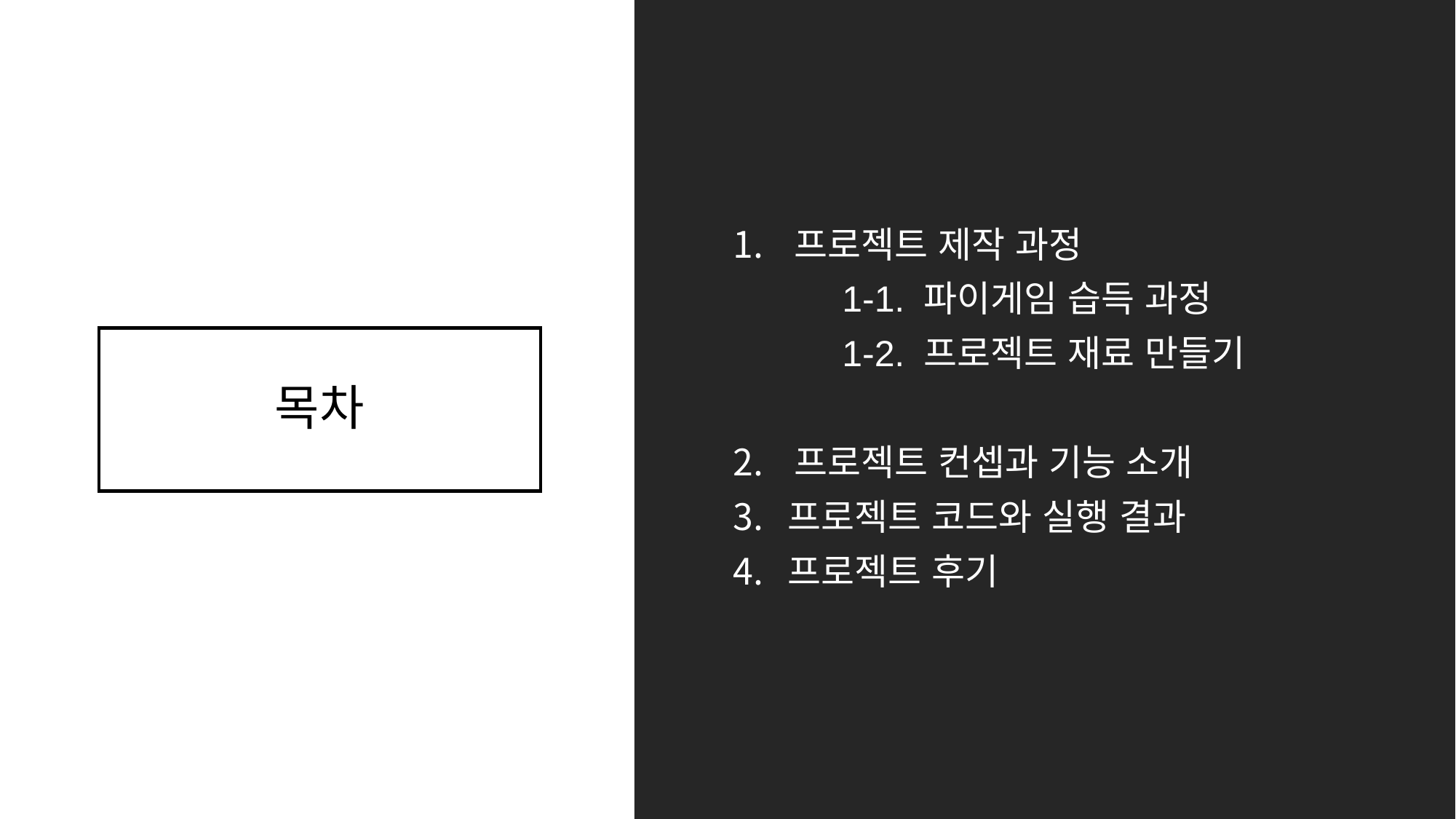

프로젝트 제작 과정
	1-1. 파이게임 습득 과정
	1-2. 프로젝트 재료 만들기

프로젝트 컨셉과 기능 소개
프로젝트 코드와 실행 결과
프로젝트 후기
# 목차